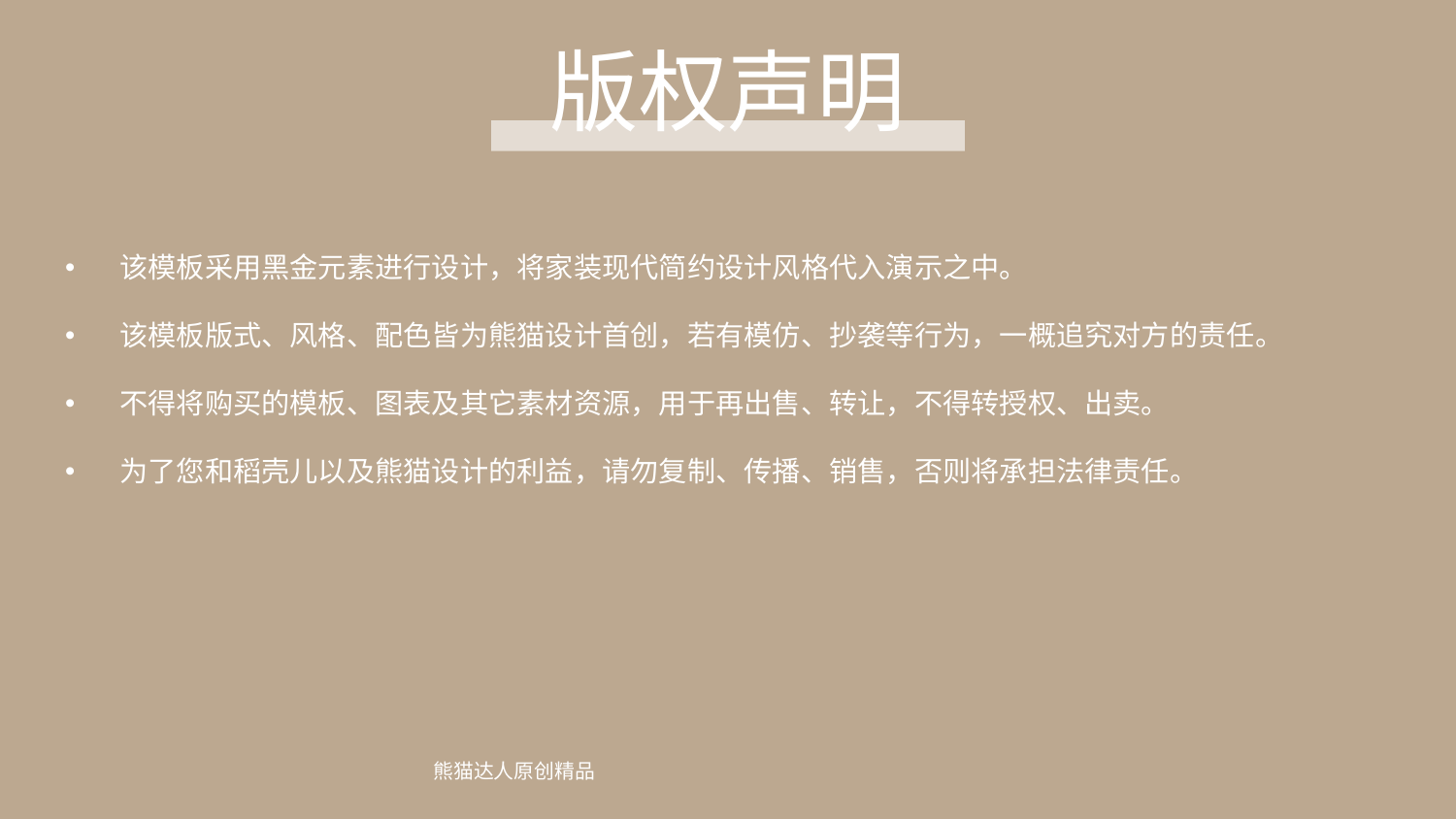

版权声明

该模板采用黑金元素进行设计，将家装现代简约设计风格代入演示之中。
该模板版式、风格、配色皆为熊猫设计首创，若有模仿、抄袭等行为，一概追究对方的责任。
不得将购买的模板、图表及其它素材资源，用于再出售、转让，不得转授权、出卖。
为了您和稻壳儿以及熊猫设计的利益，请勿复制、传播、销售，否则将承担法律责任。
熊猫达人原创精品